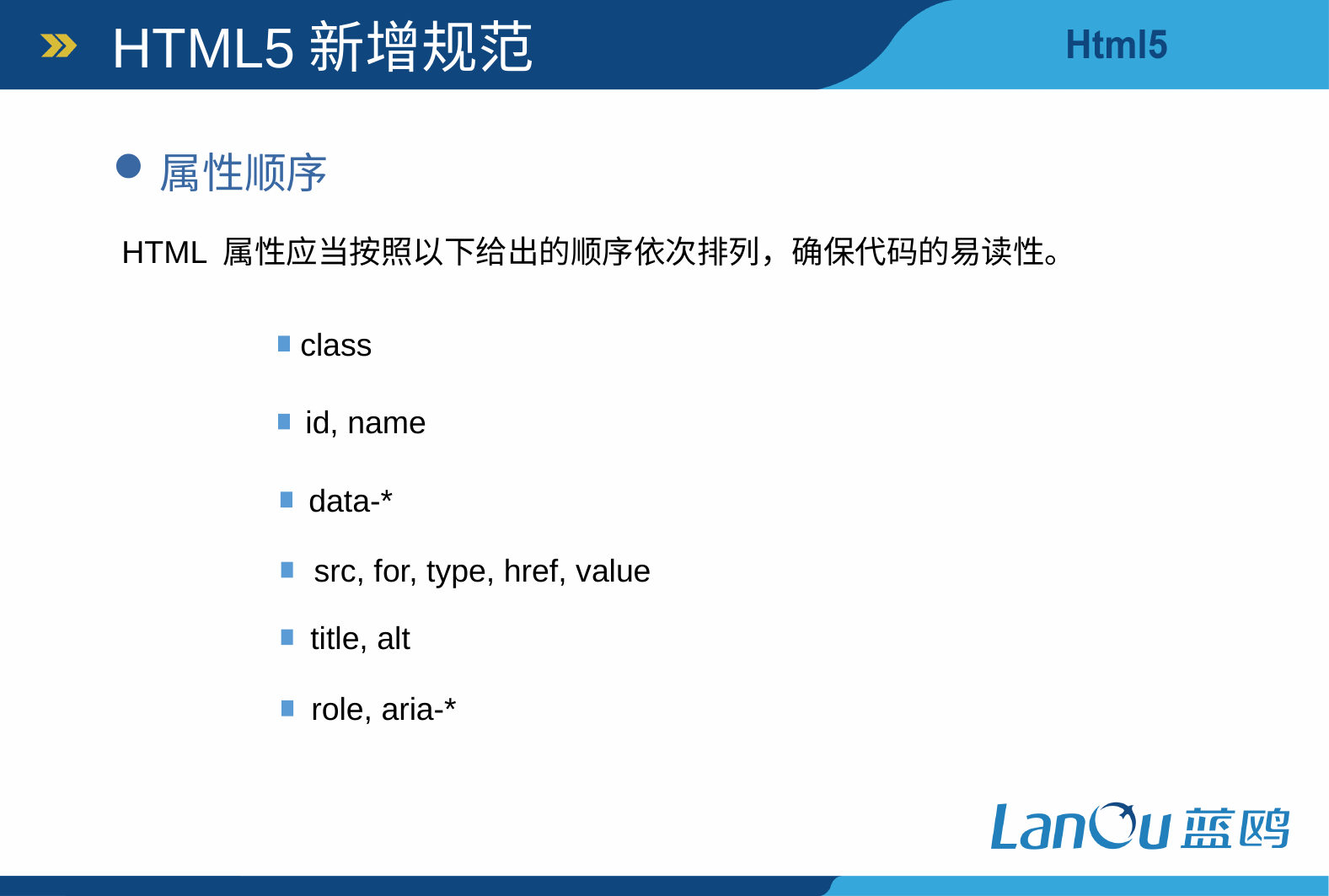

HTML5新增规范
属性顺序
HTML 属性应当按照以下给出的顺序依次排列，确保代码的易读性。
class

id, name

data-*

src, for, type, href, value

title, alt

role, aria-*